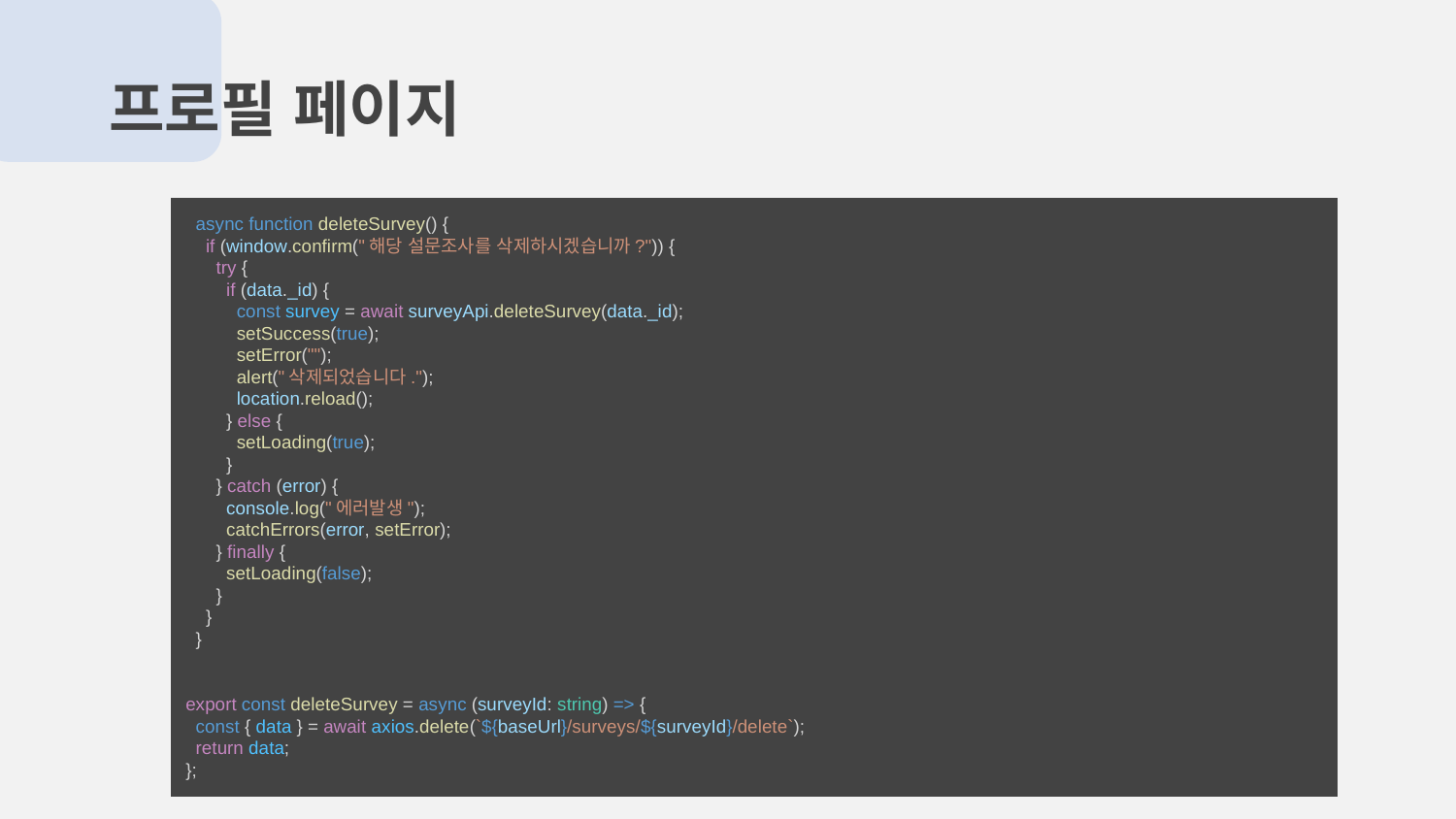

프로필 페이지
  async function deleteSurvey() {
    if (window.confirm("해당 설문조사를 삭제하시겠습니까?")) {
      try {
        if (data._id) {
          const survey = await surveyApi.deleteSurvey(data._id);
          setSuccess(true);
          setError("");
          alert("삭제되었습니다.");
          location.reload();
        } else {
          setLoading(true);
        }
      } catch (error) {
        console.log("에러발생");
        catchErrors(error, setError);
      } finally {
        setLoading(false);
      }
    }
  }

export const deleteSurvey = async (surveyId: string) => {
  const { data } = await axios.delete(`${baseUrl}/surveys/${surveyId}/delete`);
  return data;
};